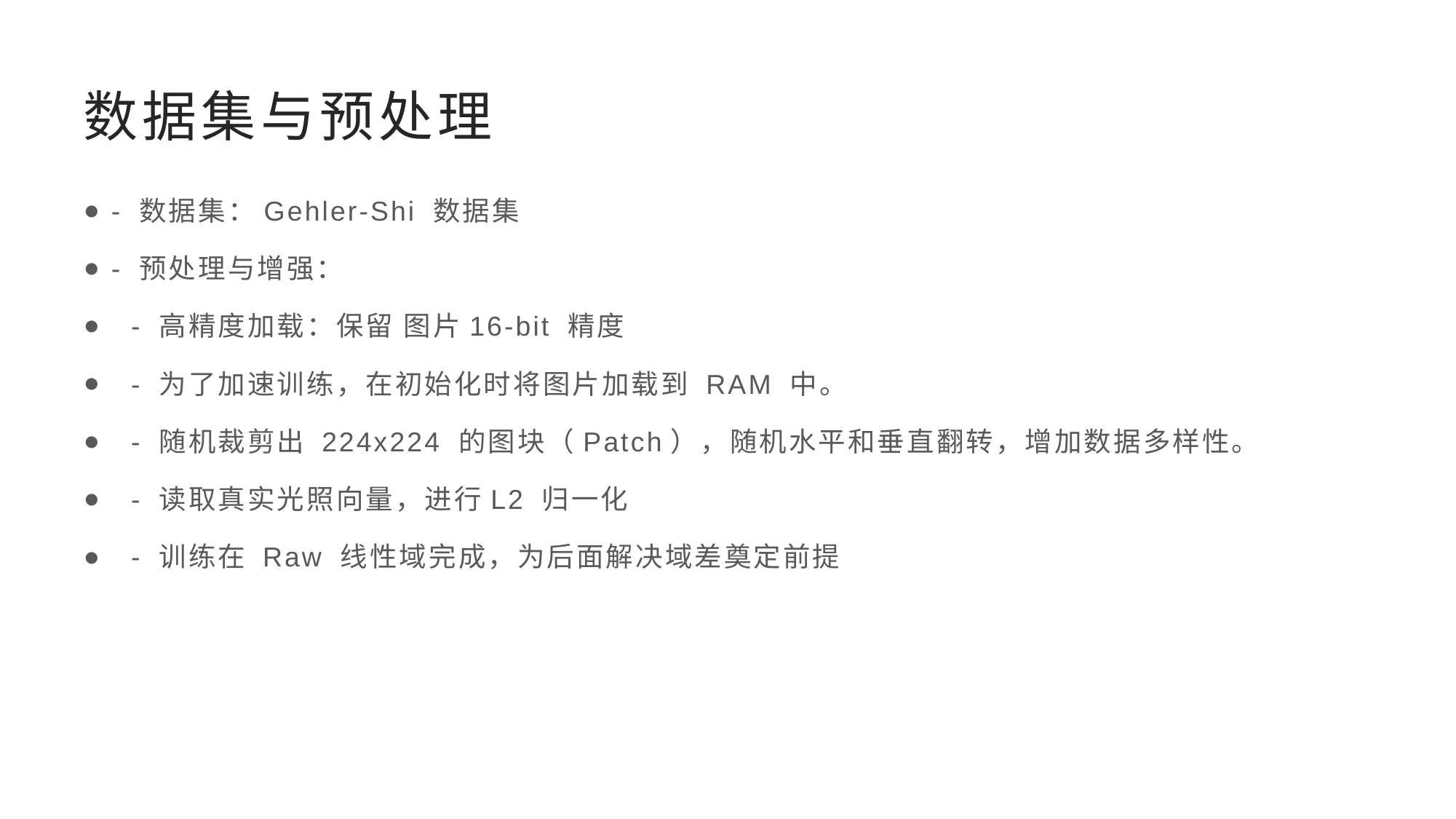

# 数据集与预处理
- 数据集：Gehler-Shi 数据集
- 预处理与增强：
  - 高精度加载：保留 图片16-bit 精度
  - 为了加速训练，在初始化时将图片加载到 RAM 中。
  - 随机裁剪出 224x224 的图块（Patch），随机水平和垂直翻转，增加数据多样性。
  - 读取真实光照向量，进行L2 归一化
  - 训练在 Raw 线性域完成，为后面解决域差奠定前提